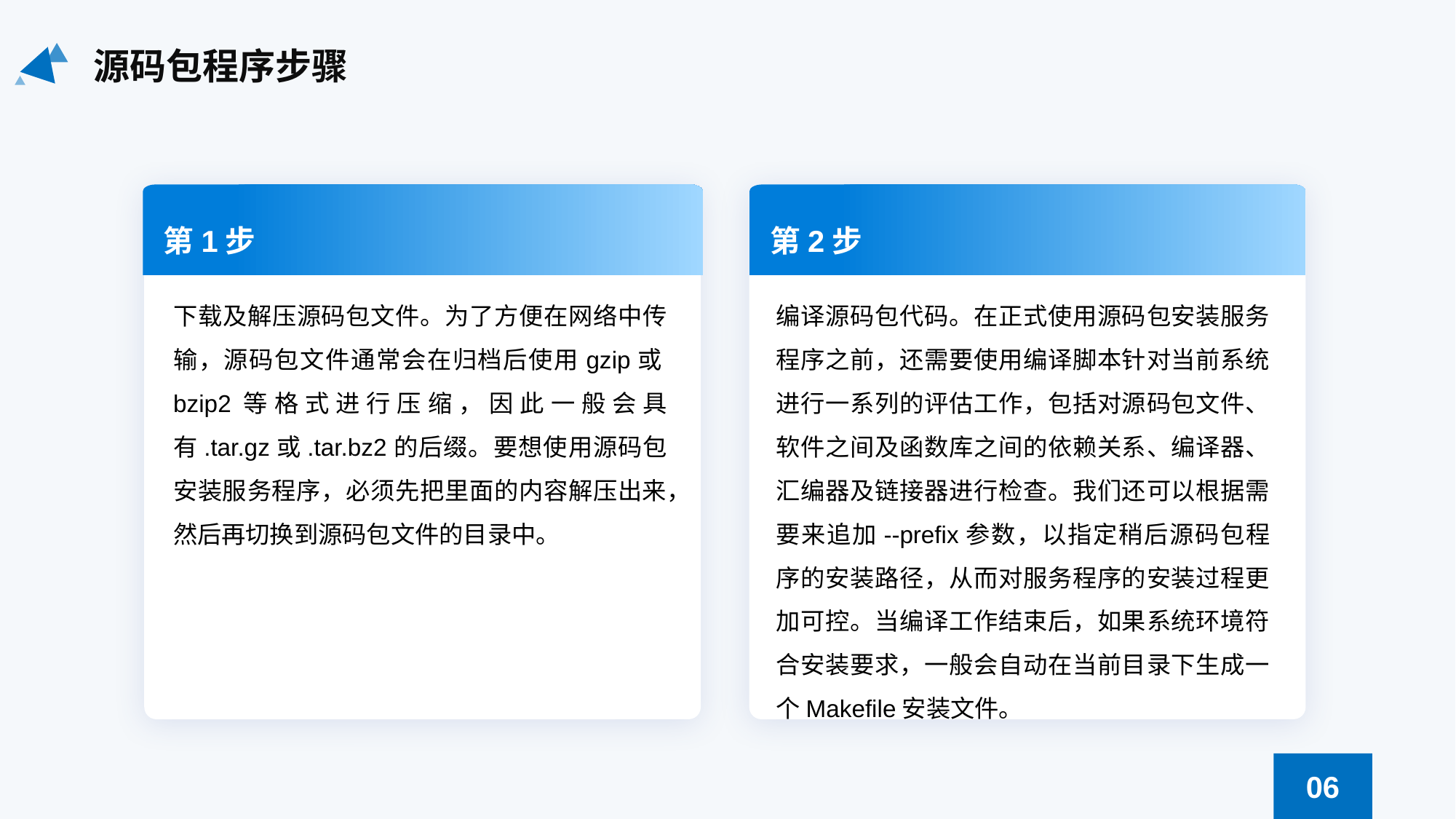

源码包程序步骤

第1步
第2步
下载及解压源码包文件。为了方便在网络中传输，源码包文件通常会在归档后使用gzip或bzip2等格式进行压缩，因此一般会具有.tar.gz或.tar.bz2的后缀。要想使用源码包安装服务程序，必须先把里面的内容解压出来，然后再切换到源码包文件的目录中。
编译源码包代码。在正式使用源码包安装服务程序之前，还需要使用编译脚本针对当前系统进行一系列的评估工作，包括对源码包文件、软件之间及函数库之间的依赖关系、编译器、汇编器及链接器进行检查。我们还可以根据需要来追加--prefix参数，以指定稍后源码包程序的安装路径，从而对服务程序的安装过程更加可控。当编译工作结束后，如果系统环境符合安装要求，一般会自动在当前目录下生成一个Makefile安装文件。

06